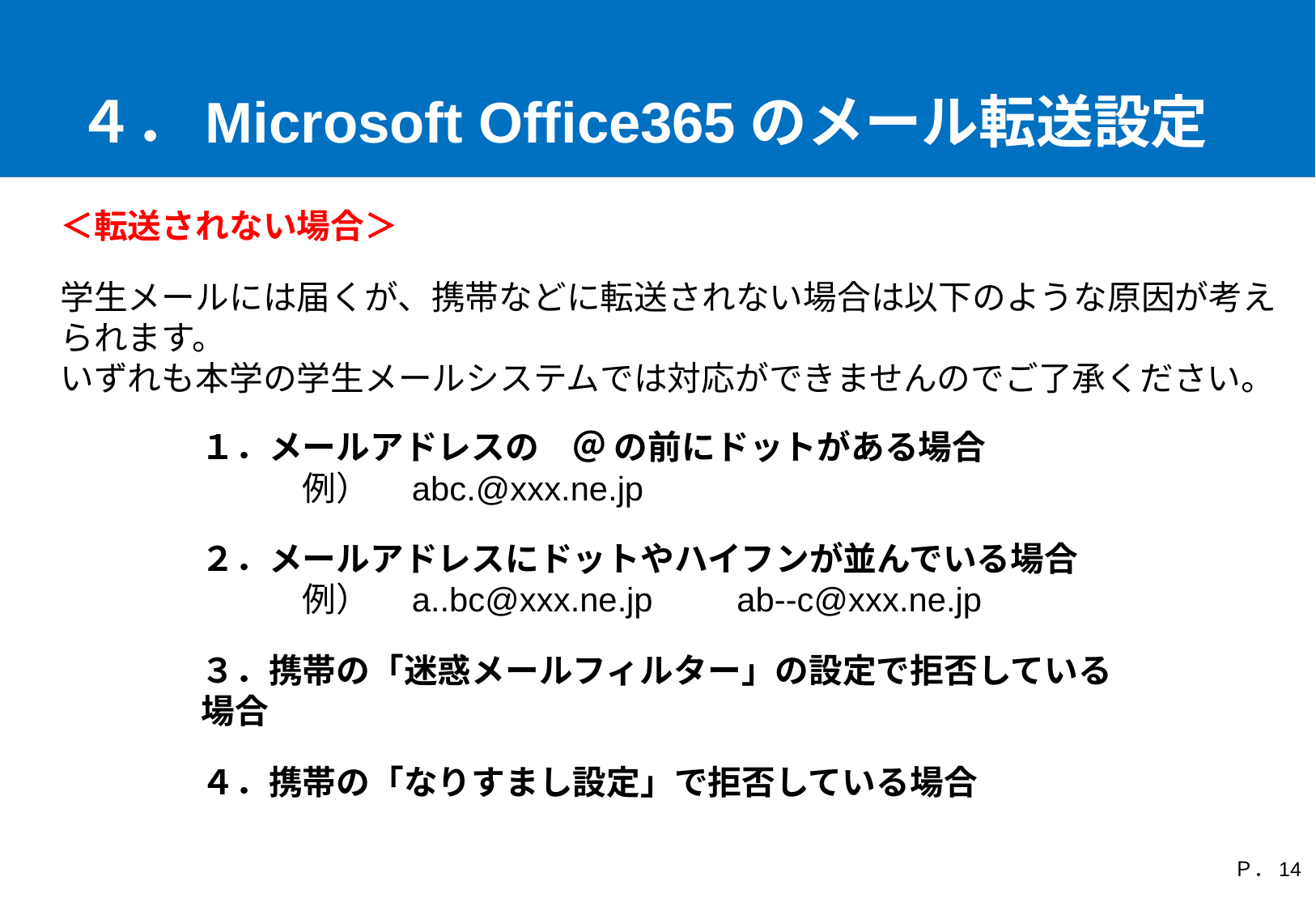

# ４．Microsoft Office365のメール転送設定
＜転送されない場合＞
学生メールには届くが、携帯などに転送されない場合は以下のような原因が考えられます。
いずれも本学の学生メールシステムでは対応ができませんのでご了承ください。
１．メールアドレスの　＠ の前にドットがある場合
　　　例）　abc.@xxx.ne.jp
２．メールアドレスにドットやハイフンが並んでいる場合
　　　例）　a..bc@xxx.ne.jp　　ab--c@xxx.ne.jp
３．携帯の「迷惑メールフィルター」の設定で拒否している場合
４．携帯の「なりすまし設定」で拒否している場合
Ｐ．14